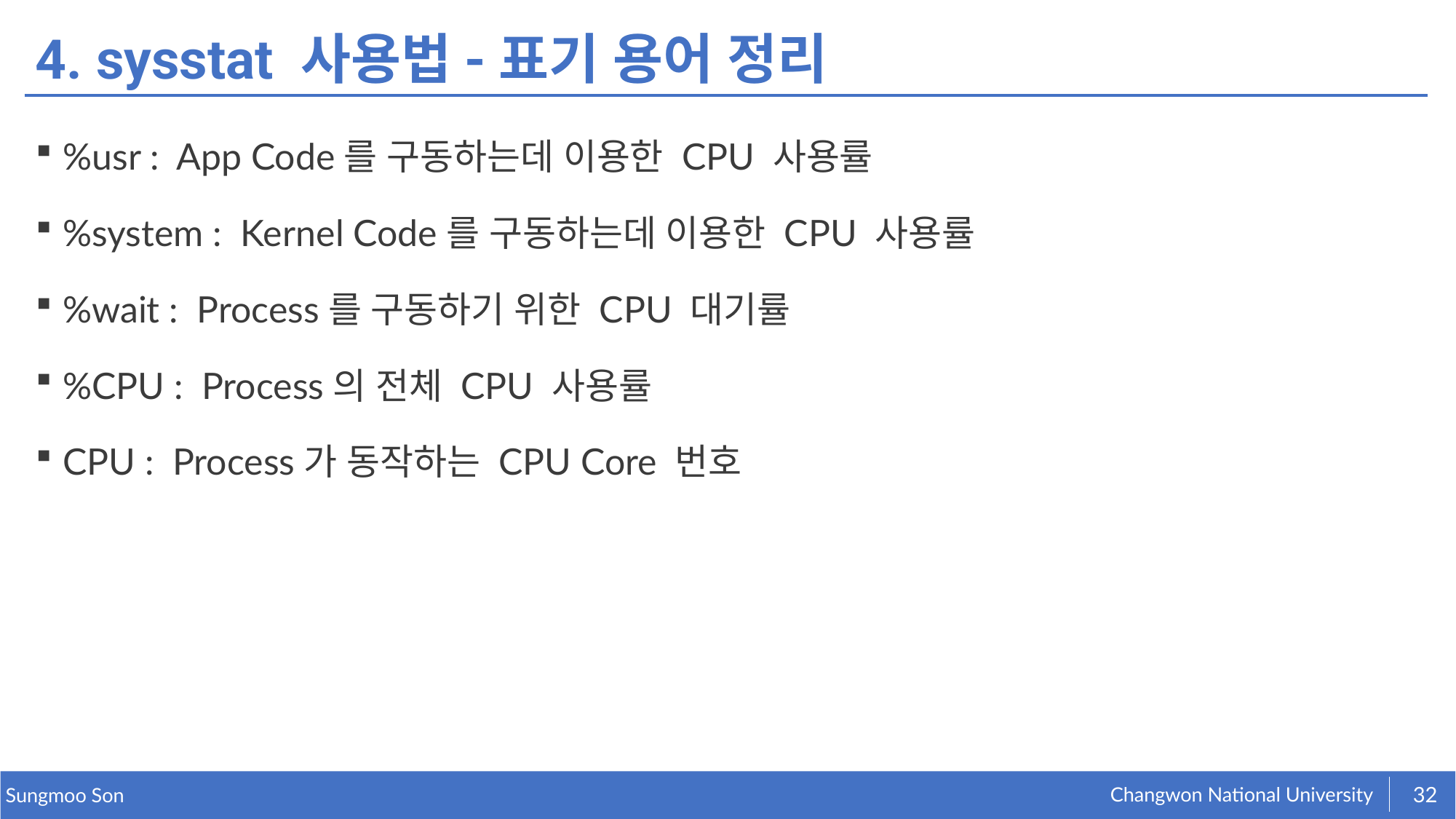

# 4. sysstat 사용법-표기 용어 정리
%usr :  App Code를 구동하는데 이용한 CPU 사용률
%system :  Kernel Code를 구동하는데 이용한 CPU 사용률
%wait :  Process를 구동하기 위한 CPU 대기률
%CPU :  Process의 전체 CPU 사용률
CPU :  Process가 동작하는 CPU Core 번호
32